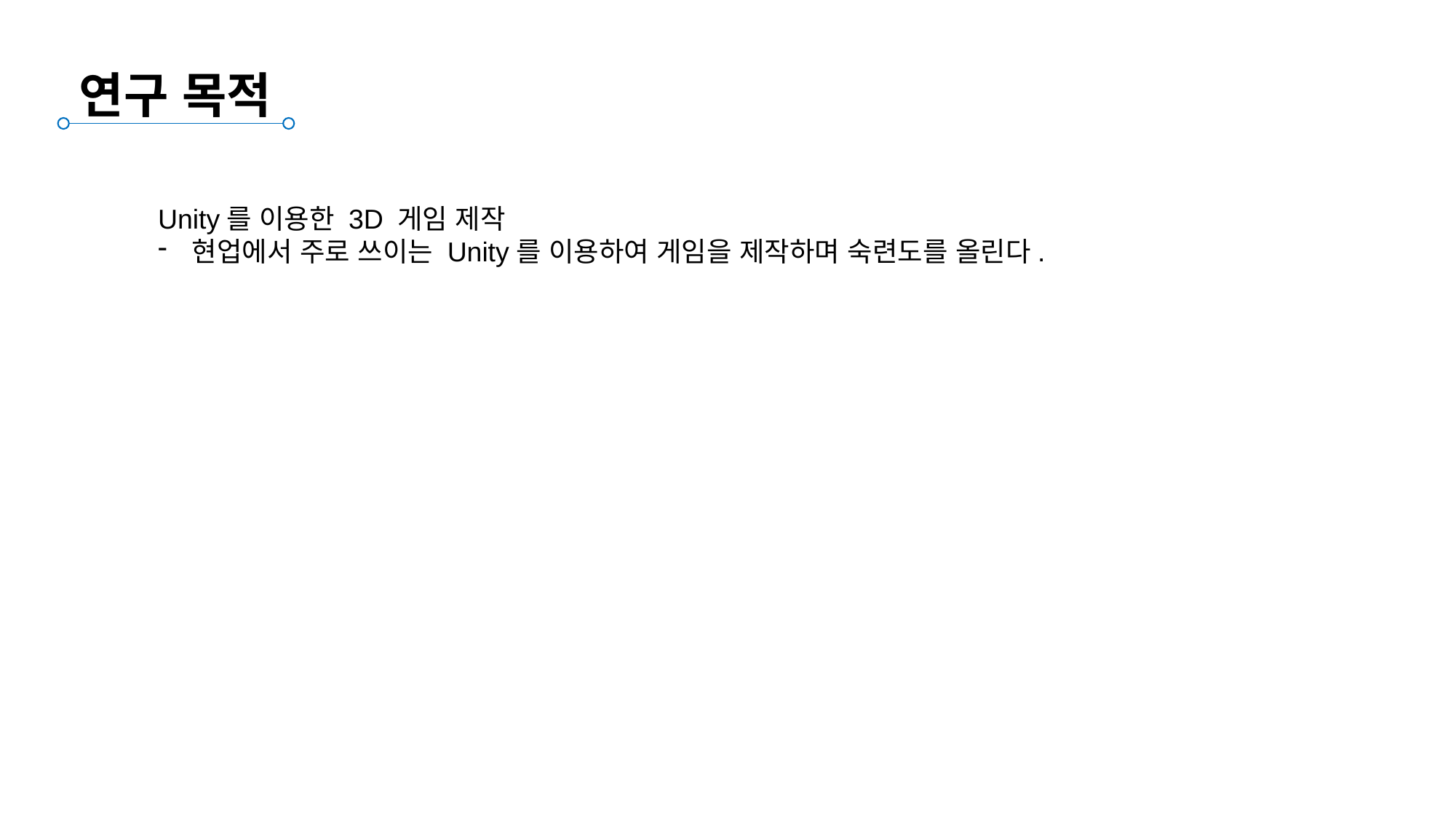

연구 목적

Unity를 이용한 3D 게임 제작
현업에서 주로 쓰이는 Unity를 이용하여 게임을 제작하며 숙련도를 올린다.